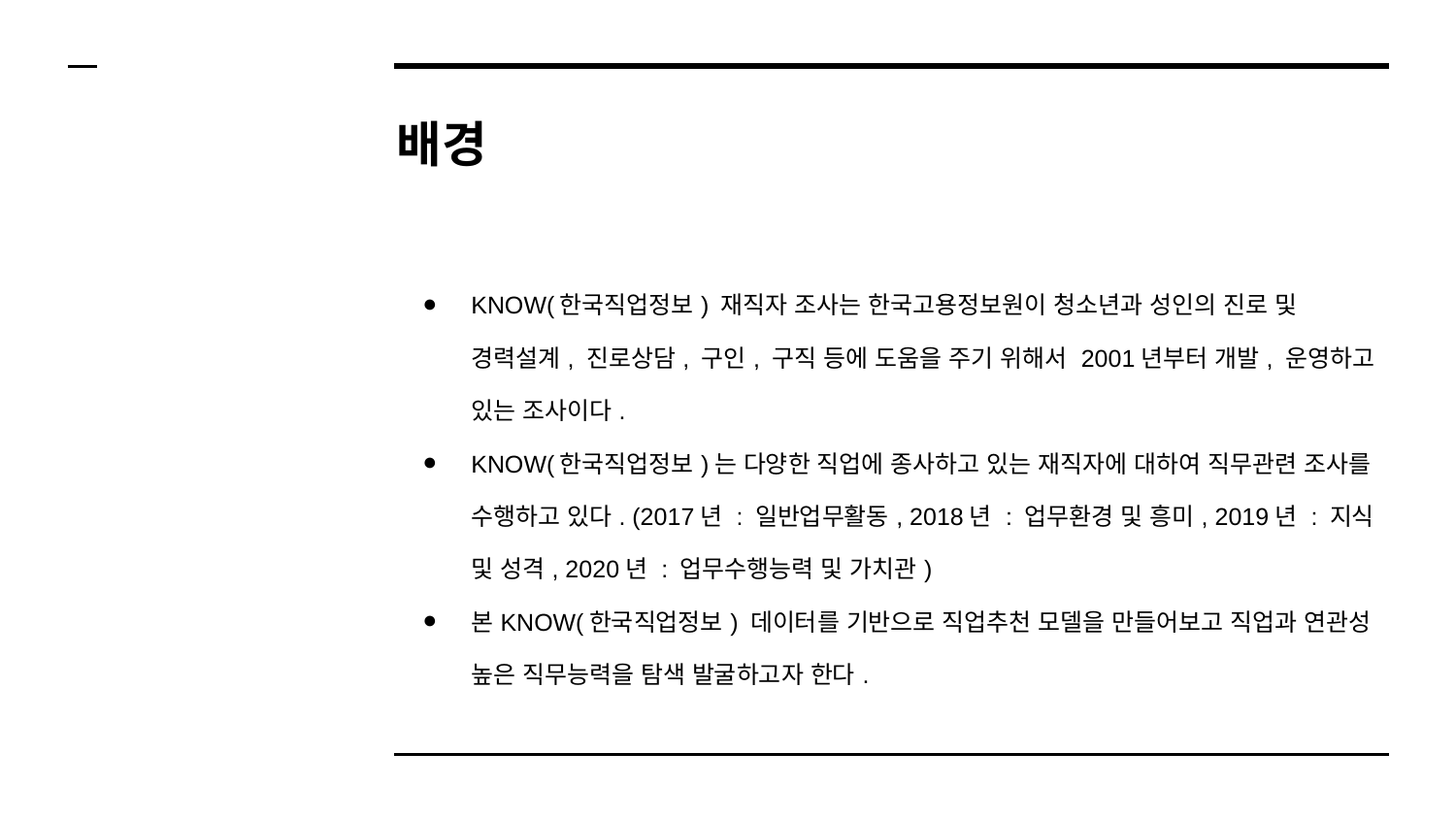

# 배경
KNOW(한국직업정보) 재직자 조사는 한국고용정보원이 청소년과 성인의 진로 및 경력설계, 진로상담, 구인, 구직 등에 도움을 주기 위해서 2001년부터 개발, 운영하고 있는 조사이다.
KNOW(한국직업정보)는 다양한 직업에 종사하고 있는 재직자에 대하여 직무관련 조사를 수행하고 있다. (2017년 : 일반업무활동, 2018년 : 업무환경 및 흥미, 2019년 : 지식 및 성격, 2020년 : 업무수행능력 및 가치관)
본KNOW(한국직업정보) 데이터를 기반으로 직업추천 모델을 만들어보고 직업과 연관성 높은 직무능력을 탐색 발굴하고자 한다.